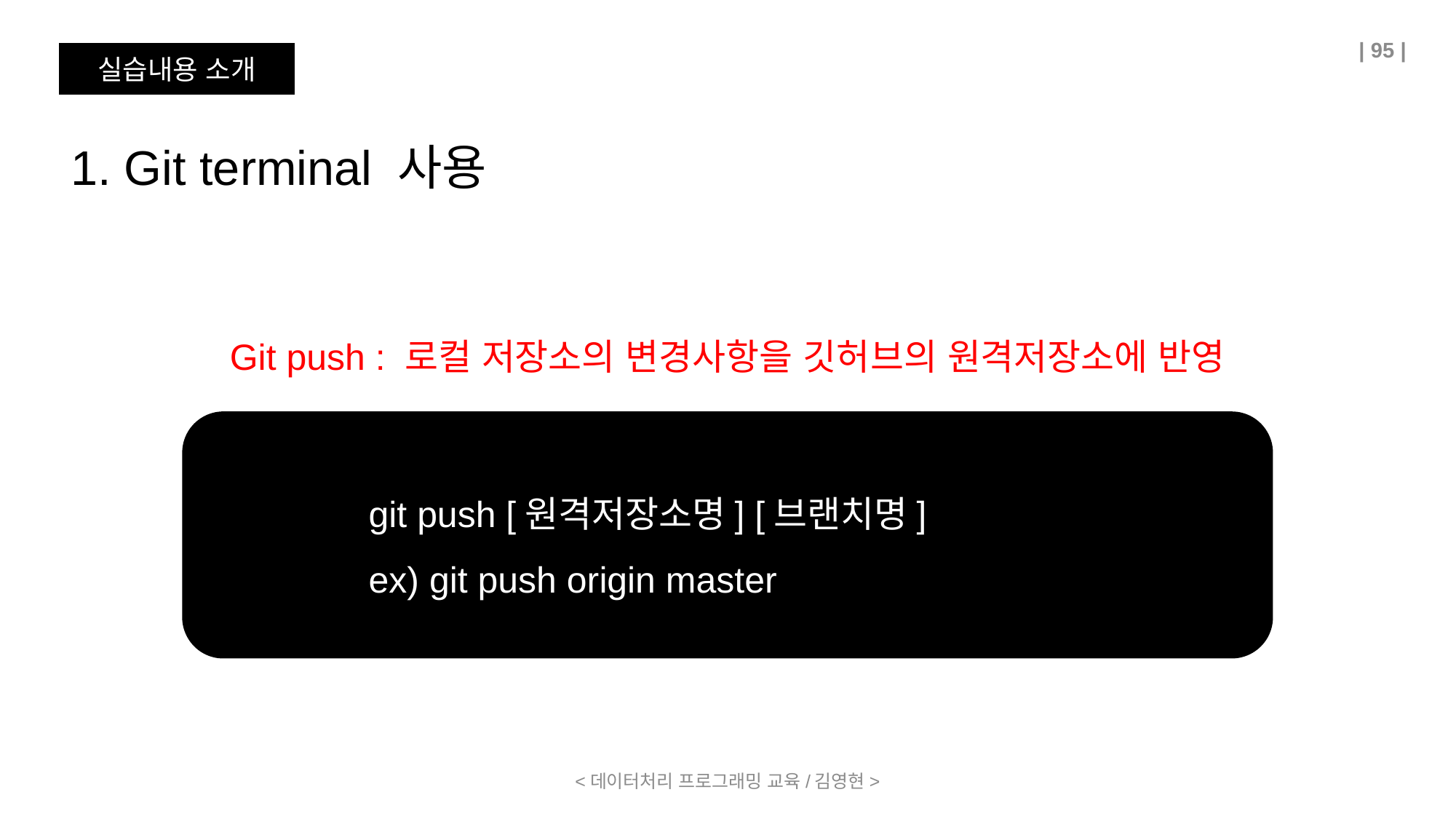

| 95 |
실습내용 소개

1. Git terminal 사용
Git push : 로컬 저장소의 변경사항을 깃허브의 원격저장소에 반영
	git push [원격저장소명] [브랜치명]
	ex) git push origin master
<데이터처리 프로그래밍 교육/김영현>